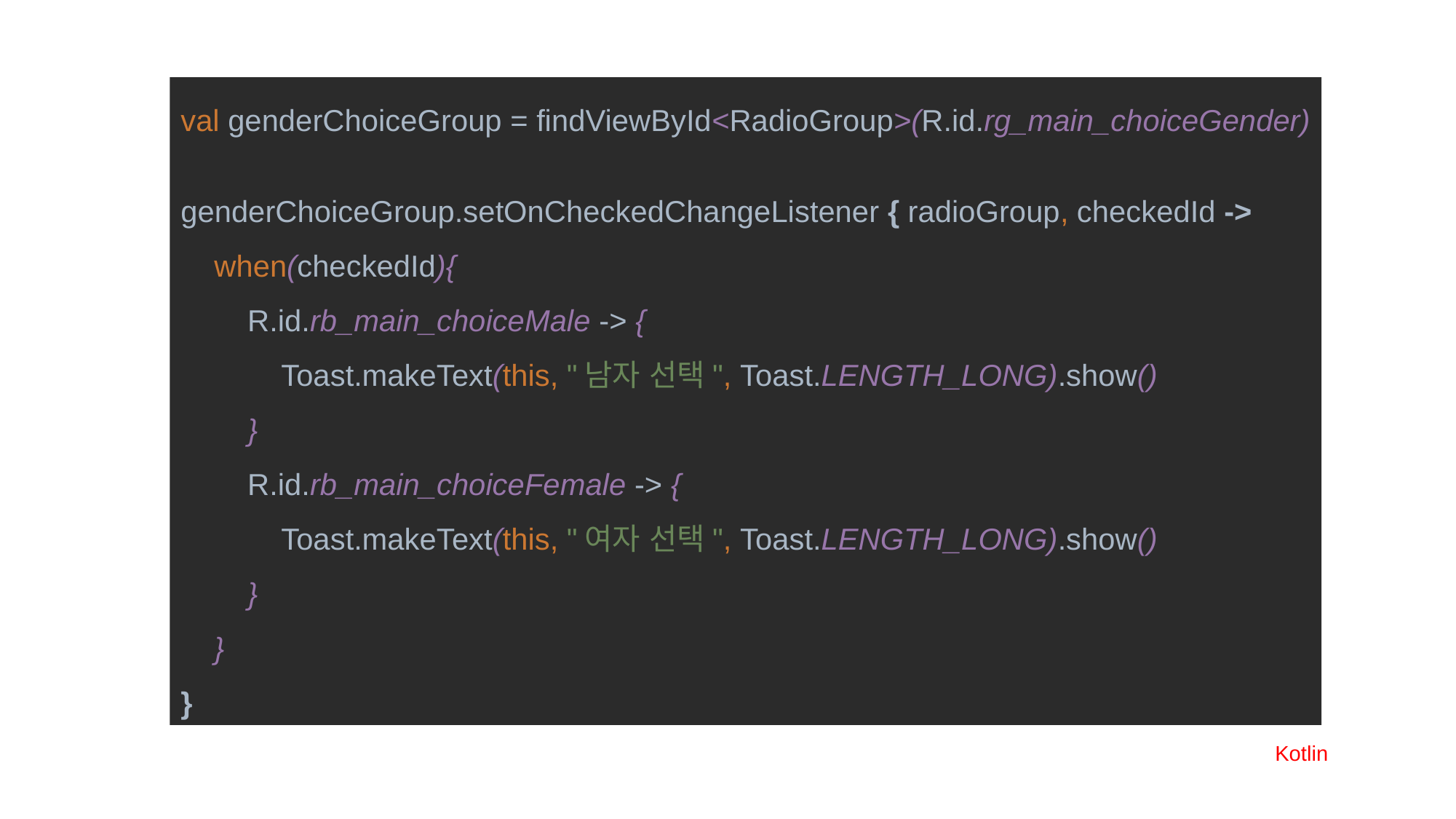

나눔스퀘어OTF ExtraBold
val genderChoiceGroup = findViewById<RadioGroup>(R.id.rg_main_choiceGender)
genderChoiceGroup.setOnCheckedChangeListener { radioGroup, checkedId ->
    when(checkedId){
        R.id.rb_main_choiceMale -> {
            Toast.makeText(this, "남자 선택", Toast.LENGTH_LONG).show()
        }
        R.id.rb_main_choiceFemale -> {
            Toast.makeText(this, "여자 선택", Toast.LENGTH_LONG).show()
        }
    }
}
나눔스퀘어OTF Bold
나눔스퀘어OTF
나눔스퀘어_ac ExtraBold
나눔스퀘어_ac Bold
나눔스퀘어_ac
나눔스퀘어 ExtraBold
나눔스퀘어 Bold
나눔스퀘어
실행 화면
XML
나눔스퀘어 Light
Kotlin
Kotlin